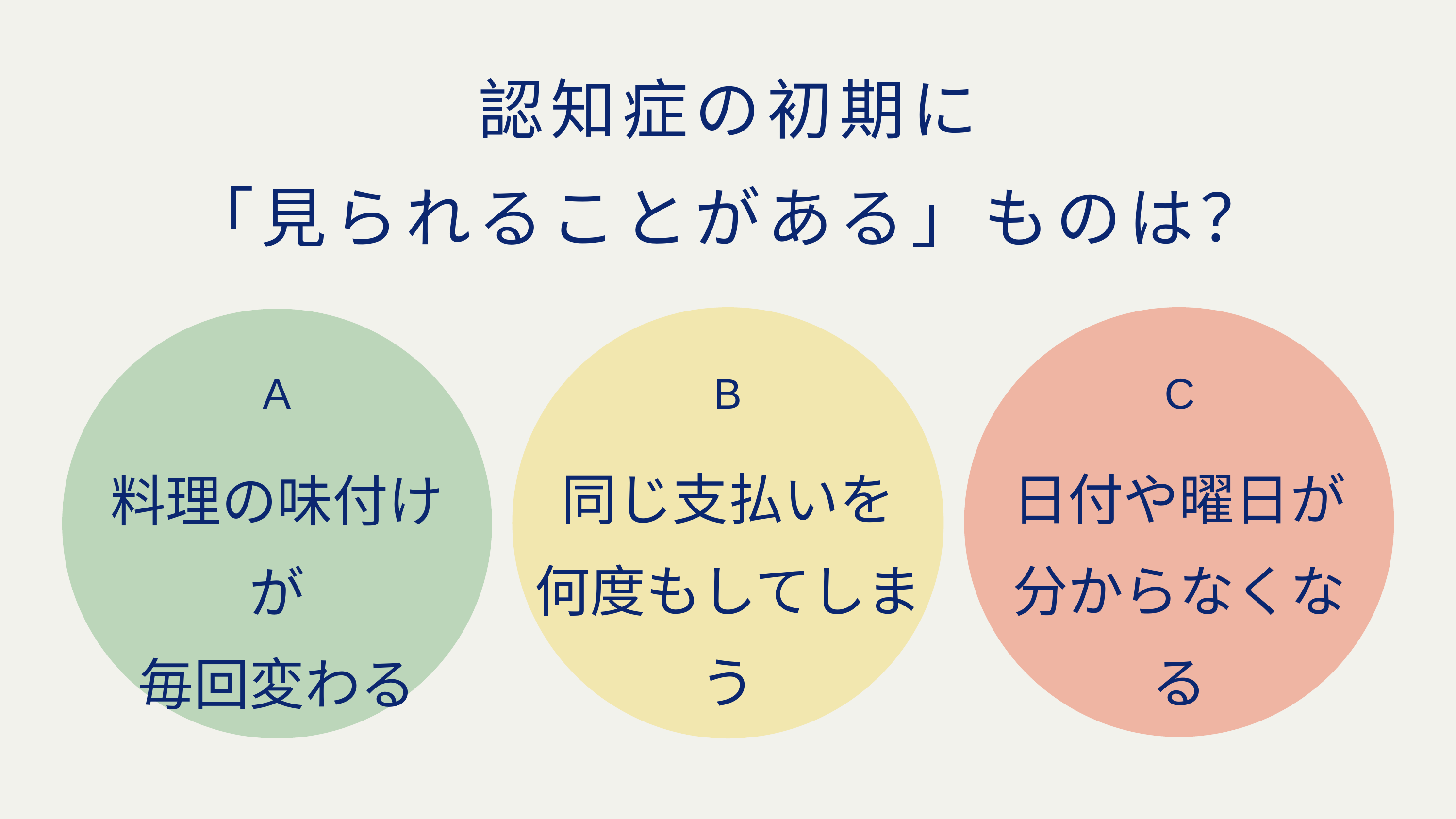

認知症の初期に
「見られることがある」ものは？

A
B
C
同じ支払いを
何度もしてしまう
日付や曜日が
分からなくなる
料理の味付けが
毎回変わる